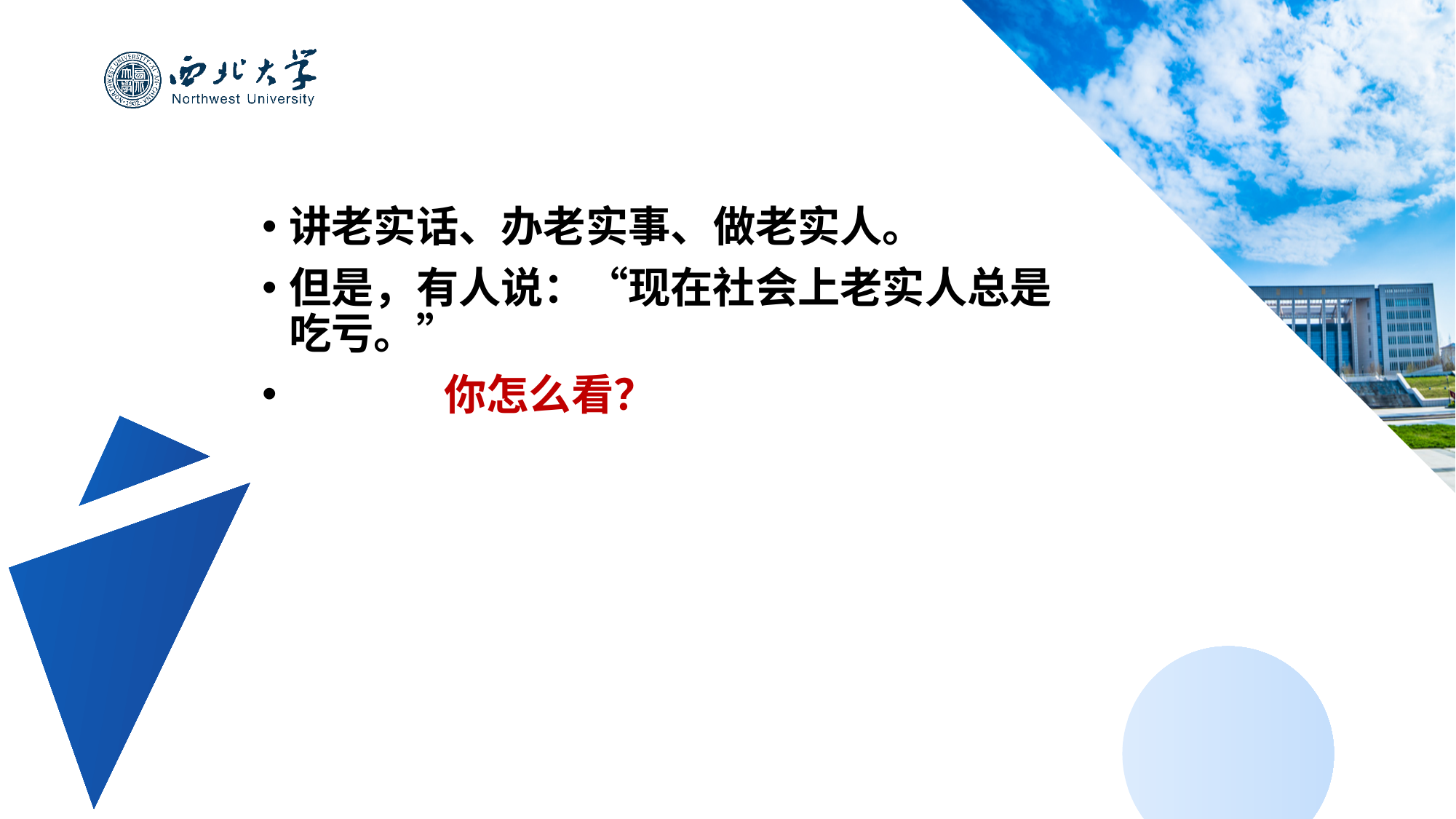

讲老实话、办老实事、做老实人。
但是，有人说：“现在社会上老实人总是吃亏。”
               你怎么看？